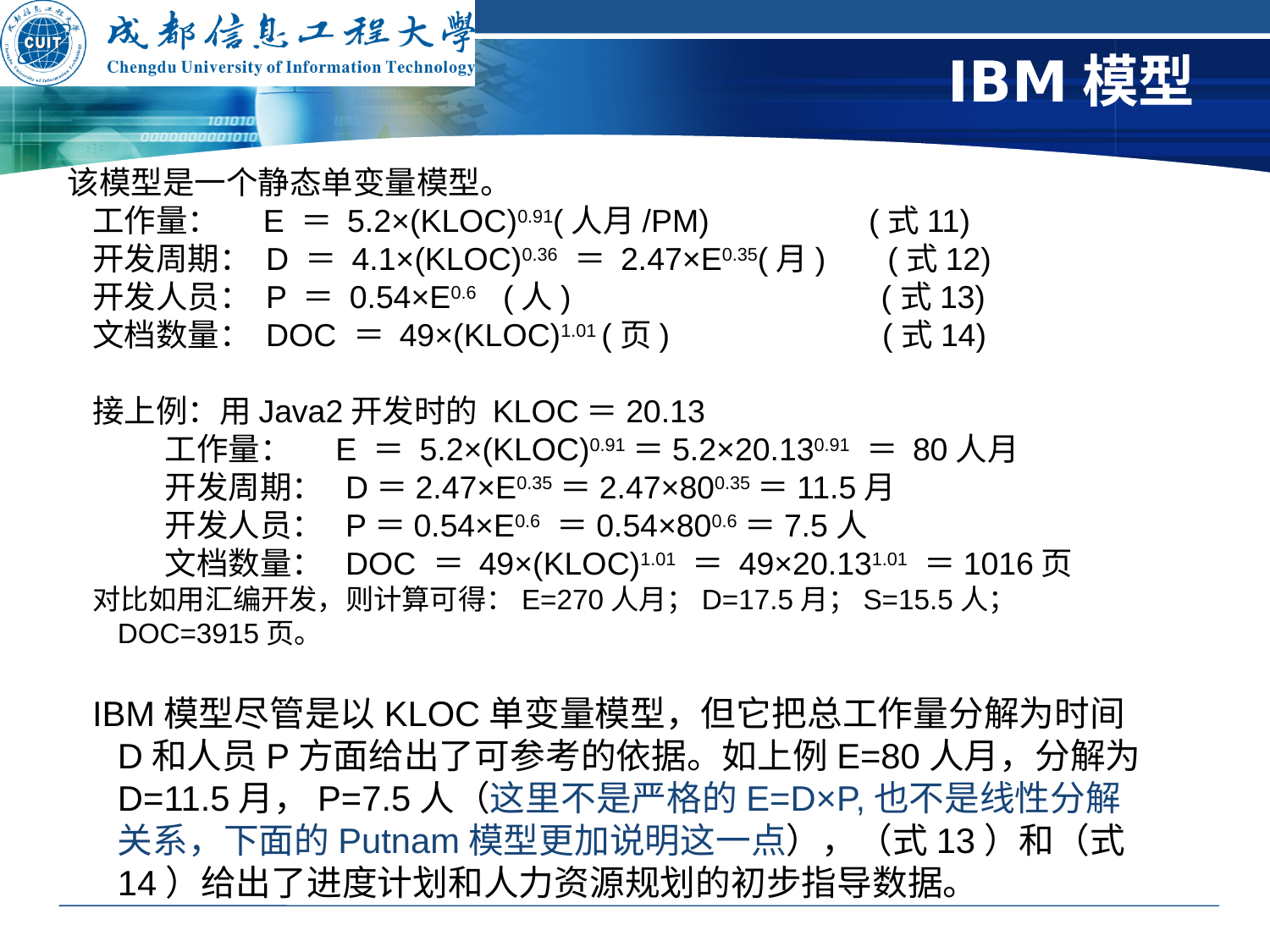

# IBM模型
该模型是一个静态单变量模型。
工作量：     E ＝ 5.2×(KLOC)0.91(人月/PM)                  (式11)
开发周期： D ＝ 4.1×(KLOC)0.36 ＝ 2.47×E0.35(月)       (式12)
开发人员： P ＝ 0.54×E0.6   (人)                                   (式13)
文档数量： DOC ＝ 49×(KLOC)1.01 (页)                        (式14)

接上例：用Java2开发时的 KLOC＝20.13
         工作量：     E ＝ 5.2×(KLOC)0.91＝5.2×20.130.91 ＝ 80人月
         开发周期：  D＝2.47×E0.35＝2.47×800.35＝11.5月
         开发人员：  P＝0.54×E0.6 ＝0.54×800.6＝7.5人
         文档数量：  DOC ＝ 49×(KLOC)1.01 ＝ 49×20.131.01 ＝1016页
对比如用汇编开发，则计算可得：E=270人月；D=17.5月；S=15.5人；DOC=3915页。

IBM模型尽管是以KLOC单变量模型，但它把总工作量分解为时间D和人员P方面给出了可参考的依据。如上例E=80人月，分解为D=11.5月，P=7.5人（这里不是严格的E=D×P,也不是线性分解关系，下面的Putnam模型更加说明这一点），（式13）和（式14）给出了进度计划和人力资源规划的初步指导数据。